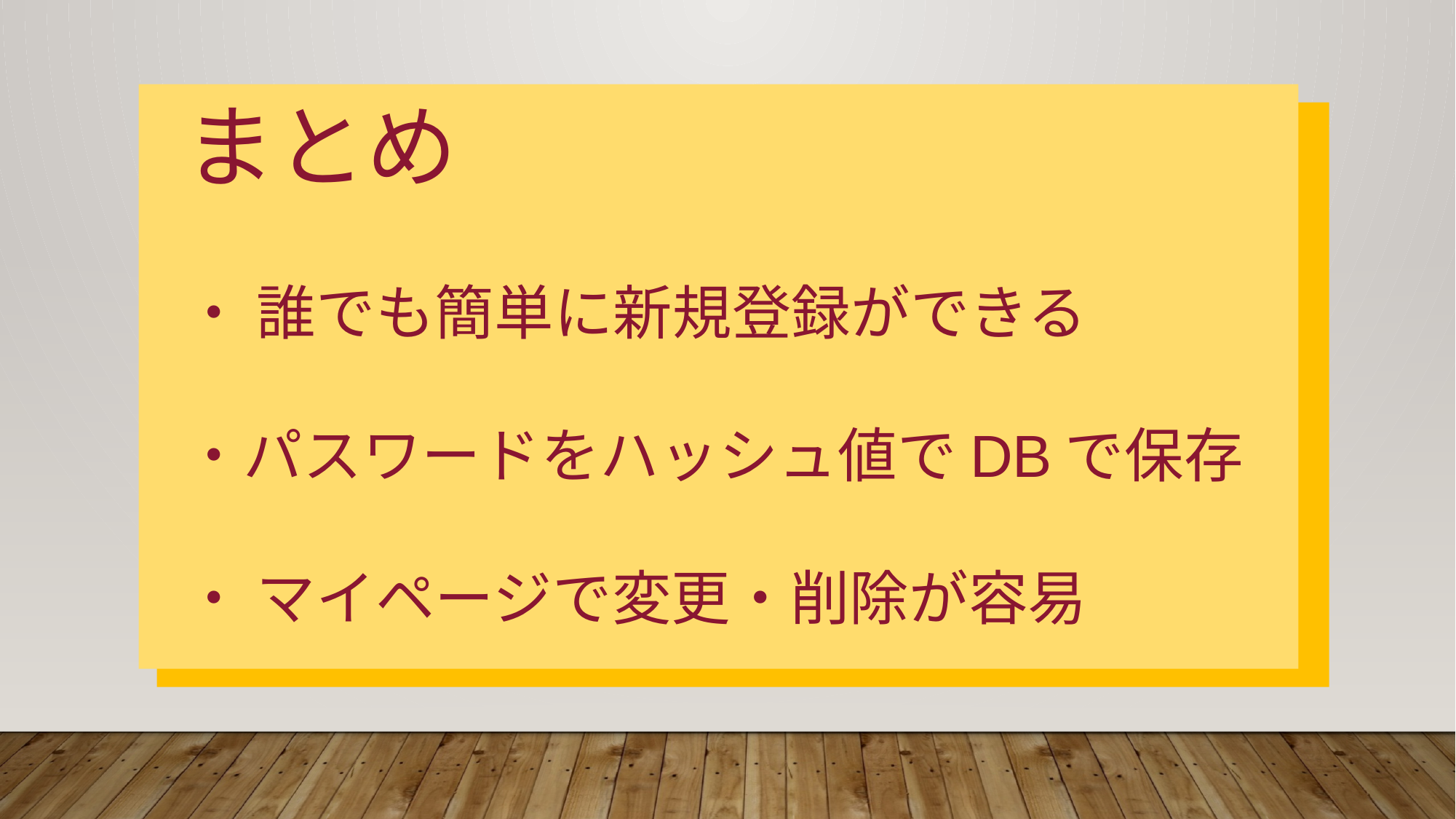

# まとめ

・ 誰でも簡単に新規登録ができる
・パスワードをハッシュ値でDBで保存
・ マイページで変更・削除が容易